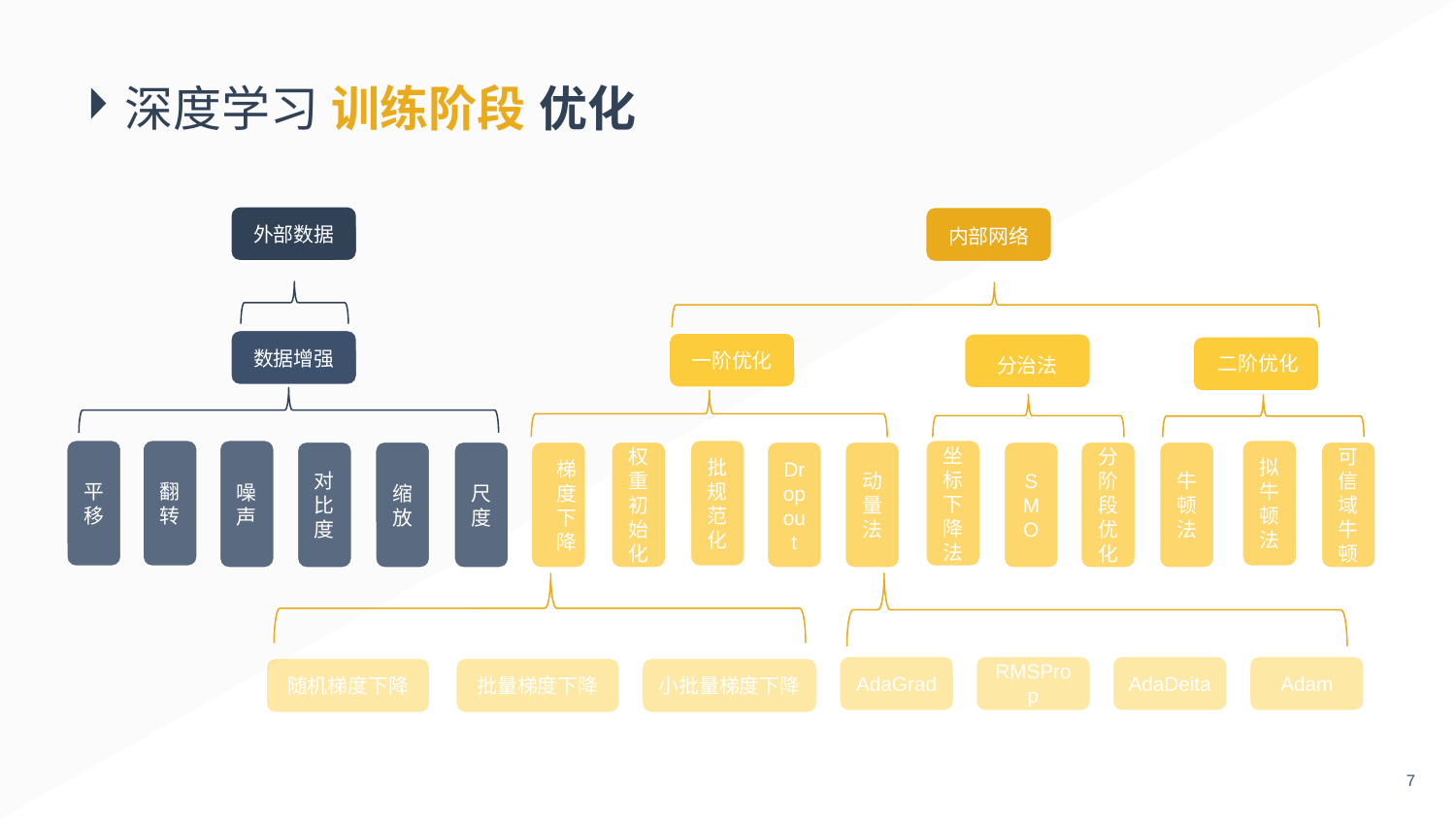

# 深度学习 训练阶段 优化

外部数据
内部网络

数据增强

二阶优化

一阶优化
分治法

拟牛顿法

批规范化

平移

翻转

坐标下降法
噪声

梯度下降

权重初始化

动量法

牛顿法

可信域牛顿

对比度

缩放

尺度

Dropout

SMO

分阶段优化
随机梯度下降
批量梯度下降
小批量梯度下降

AdaGrad
RMSProp
AdaDeita
Adam
7